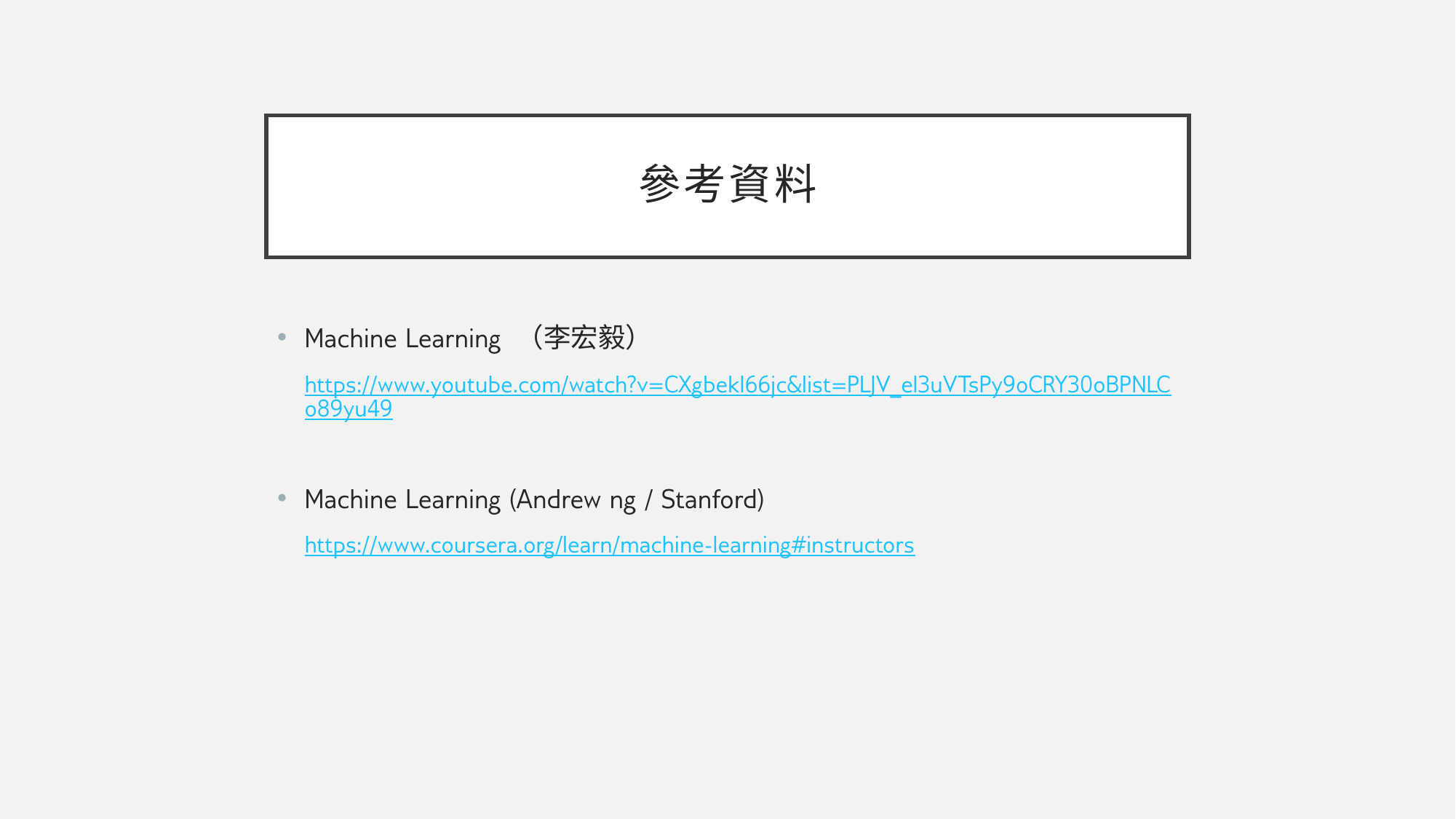

# 參考資料
Machine Learning （李宏毅）
https://www.youtube.com/watch?v=CXgbekl66jc&list=PLJV_el3uVTsPy9oCRY30oBPNLCo89yu49

Machine Learning (Andrew ng / Stanford)
https://www.coursera.org/learn/machine-learning#instructors